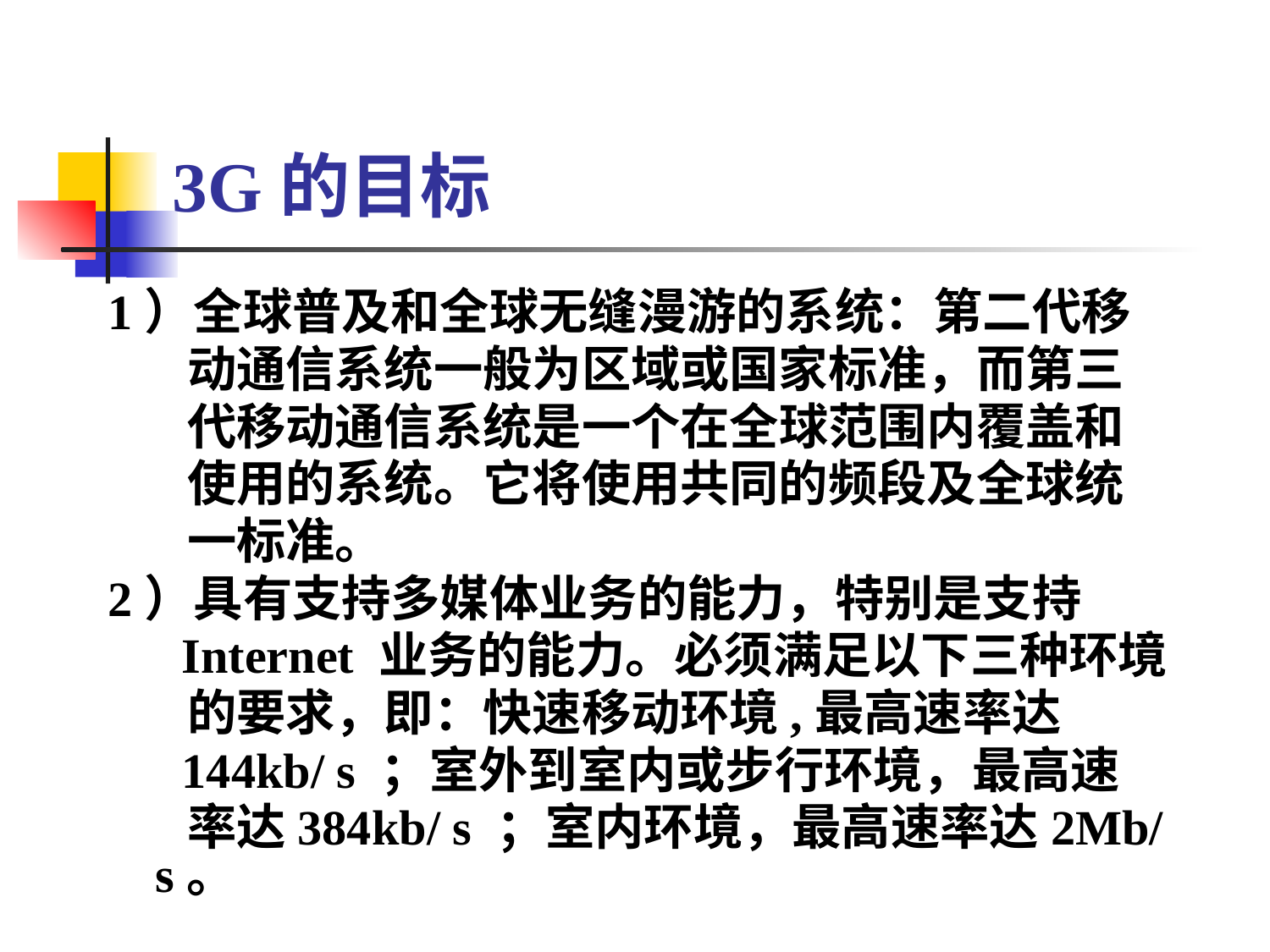

# 3G的目标
1）全球普及和全球无缝漫游的系统：第二代移
      动通信系统一般为区域或国家标准，而第三
      代移动通信系统是一个在全球范围内覆盖和
      使用的系统。它将使用共同的频段及全球统
      一标准。
2）具有支持多媒体业务的能力，特别是支持
      Internet 业务的能力。必须满足以下三种环境
      的要求，即：快速移动环境,最高速率达
      144kb/ s ；室外到室内或步行环境，最高速
      率达384kb/ s ；室内环境，最高速率达2Mb/ s。